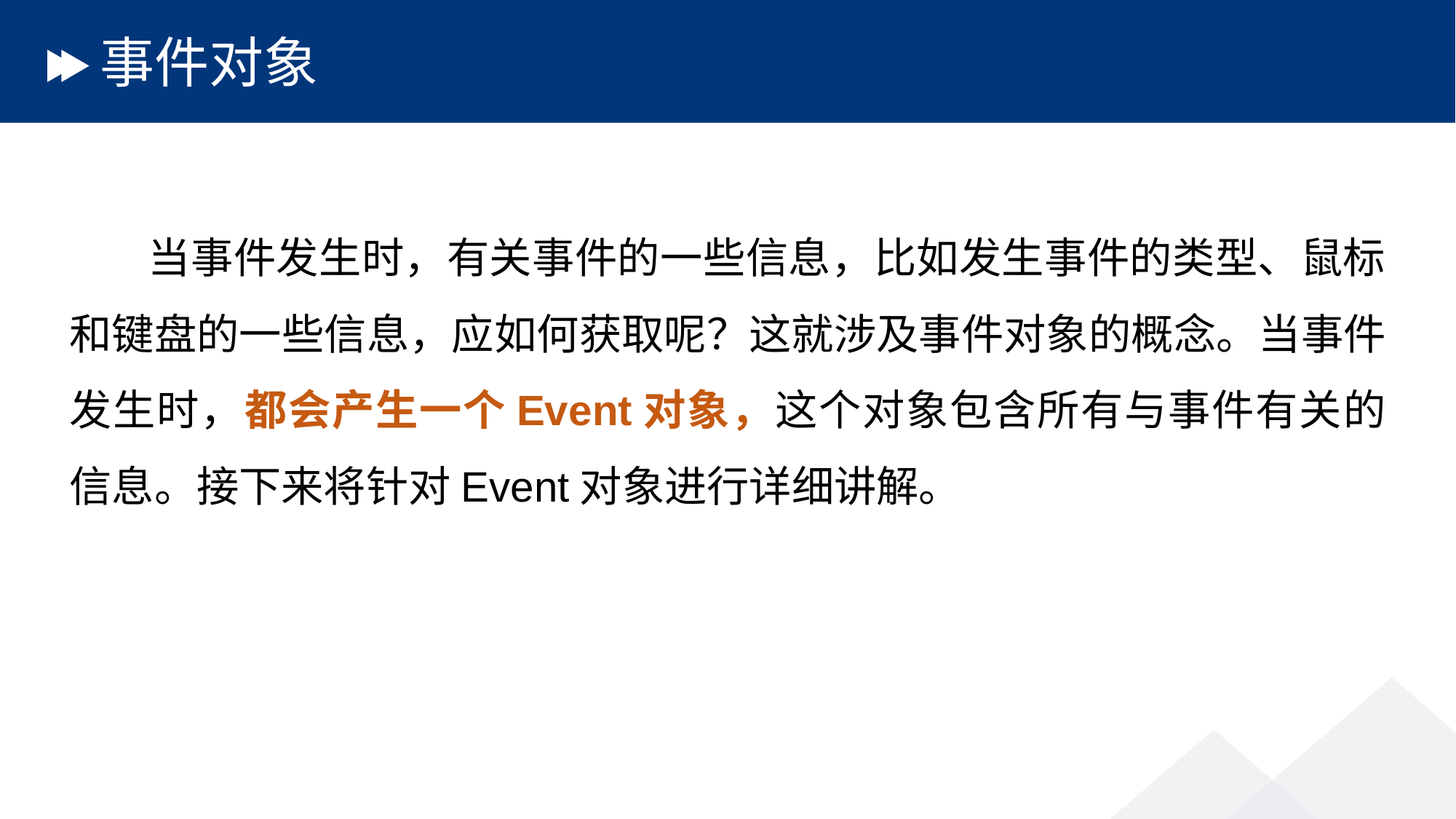

# 事件对象
       当事件发生时，有关事件的一些信息，比如发生事件的类型、鼠标和键盘的一些信息，应如何获取呢？这就涉及事件对象的概念。当事件发生时，都会产生一个Event对象，这个对象包含所有与事件有关的信息。接下来将针对Event对象进行详细讲解。